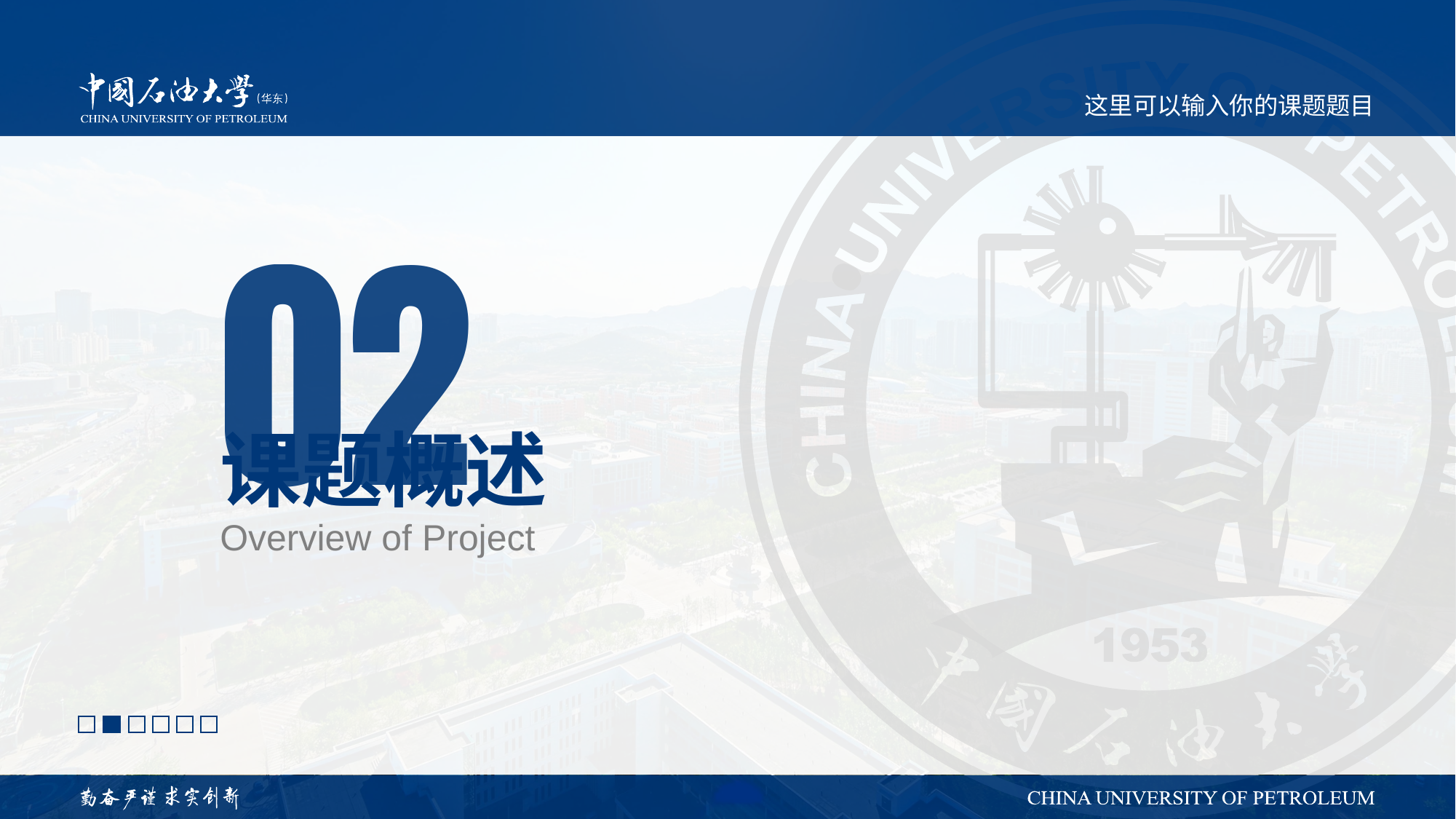

这里可以输入你的课题题目
02
# 课题概述
Overview of Project